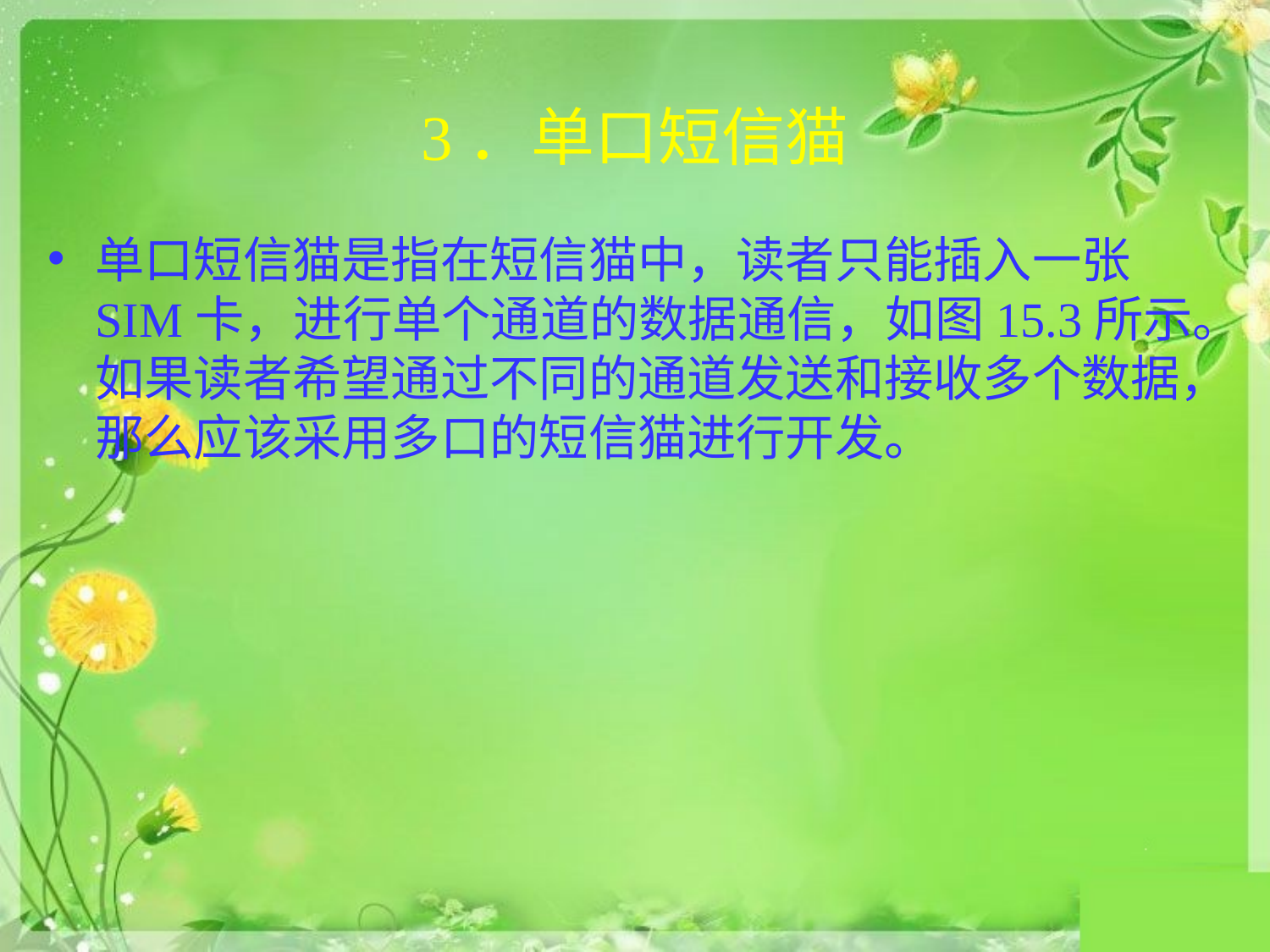

# 3．单口短信猫
单口短信猫是指在短信猫中，读者只能插入一张SIM卡，进行单个通道的数据通信，如图15.3所示。如果读者希望通过不同的通道发送和接收多个数据，那么应该采用多口的短信猫进行开发。